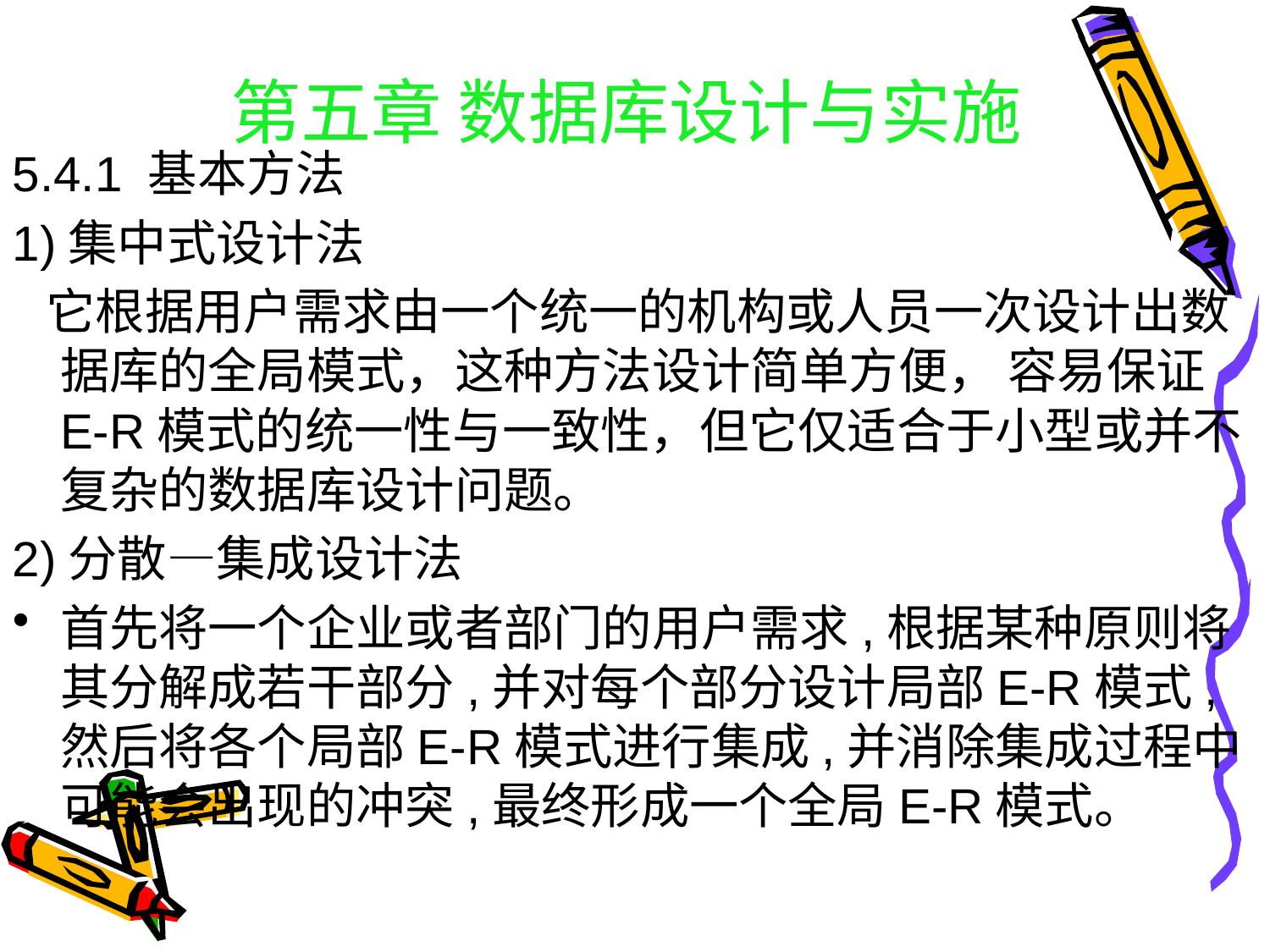

# 第五章 数据库设计与实施
5.4.1 基本方法
1)集中式设计法
  它根据用户需求由一个统一的机构或人员一次设计出数据库的全局模式，这种方法设计简单方便， 容易保证E-R模式的统一性与一致性，但它仅适合于小型或并不复杂的数据库设计问题。
2)分散—集成设计法
首先将一个企业或者部门的用户需求,根据某种原则将其分解成若干部分,并对每个部分设计局部E-R模式,然后将各个局部E-R模式进行集成,并消除集成过程中可能会出现的冲突,最终形成一个全局E-R模式。